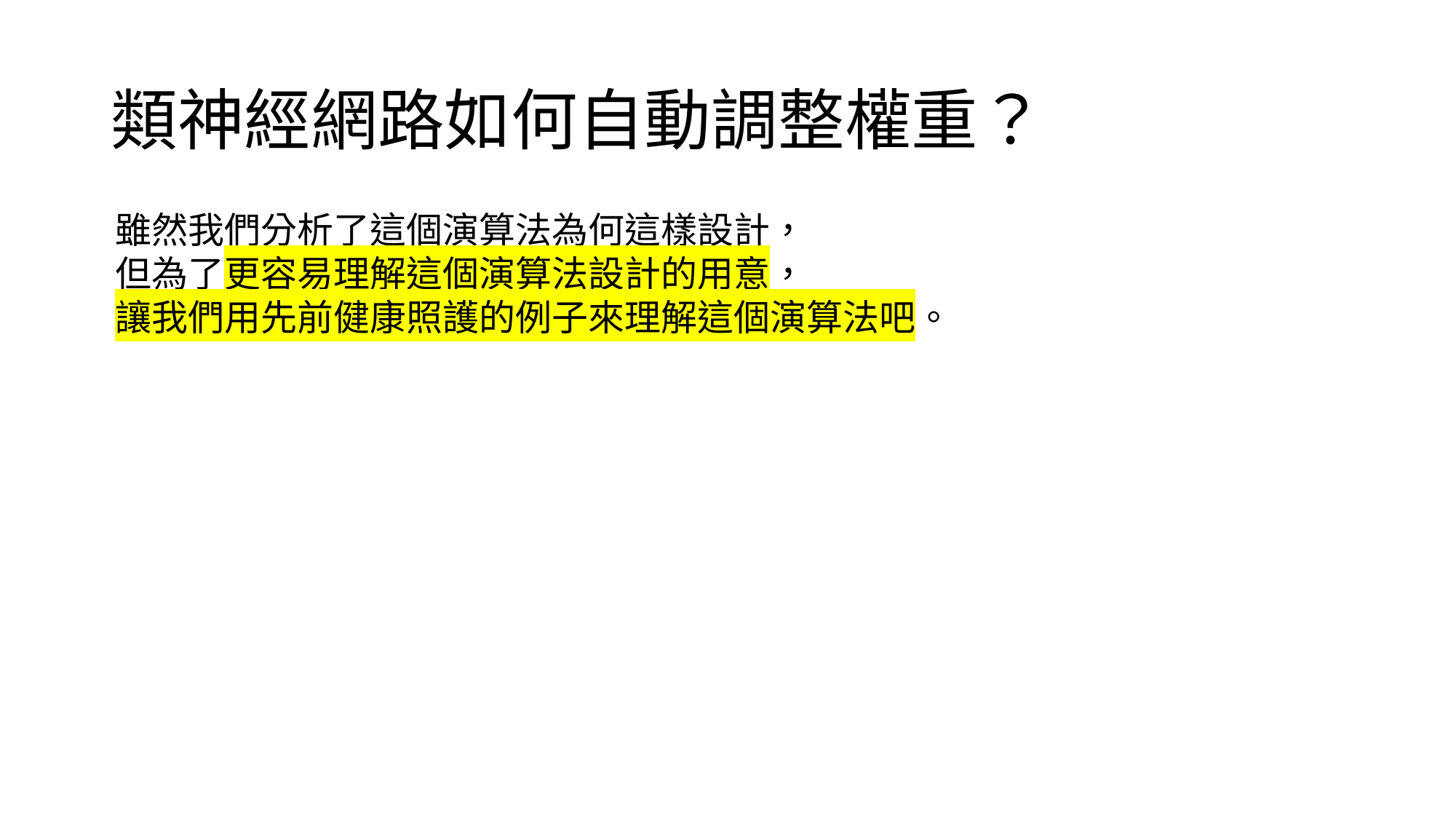

# 類神經網路如何自動調整權重？
雖然我們分析了這個演算法為何這樣設計，
但為了更容易理解這個演算法設計的用意，
讓我們用先前健康照護的例子來理解這個演算法吧。